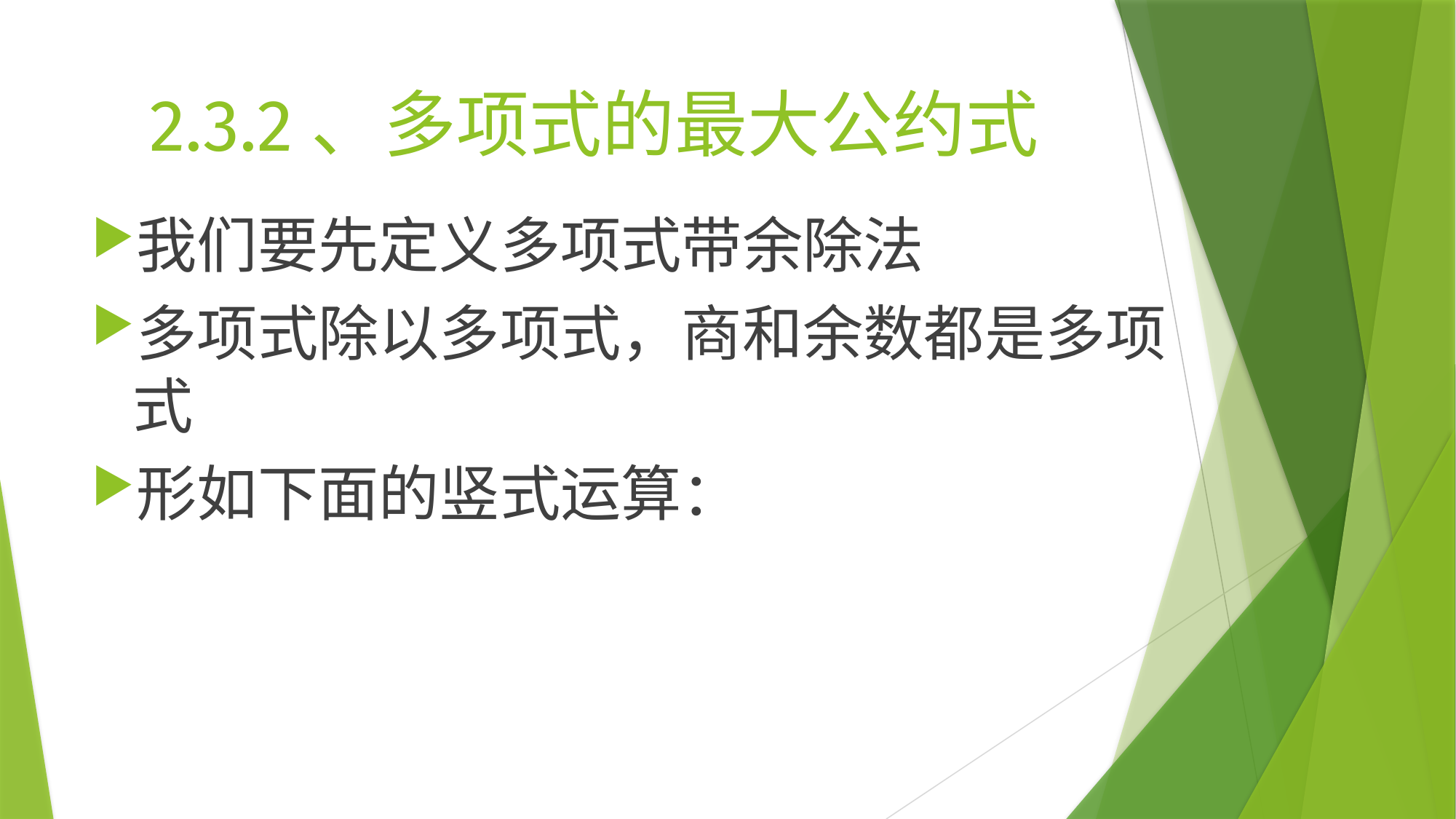

# 2.3.2、多项式的最大公约式
我们要先定义多项式带余除法
多项式除以多项式，商和余数都是多项式
形如下面的竖式运算：